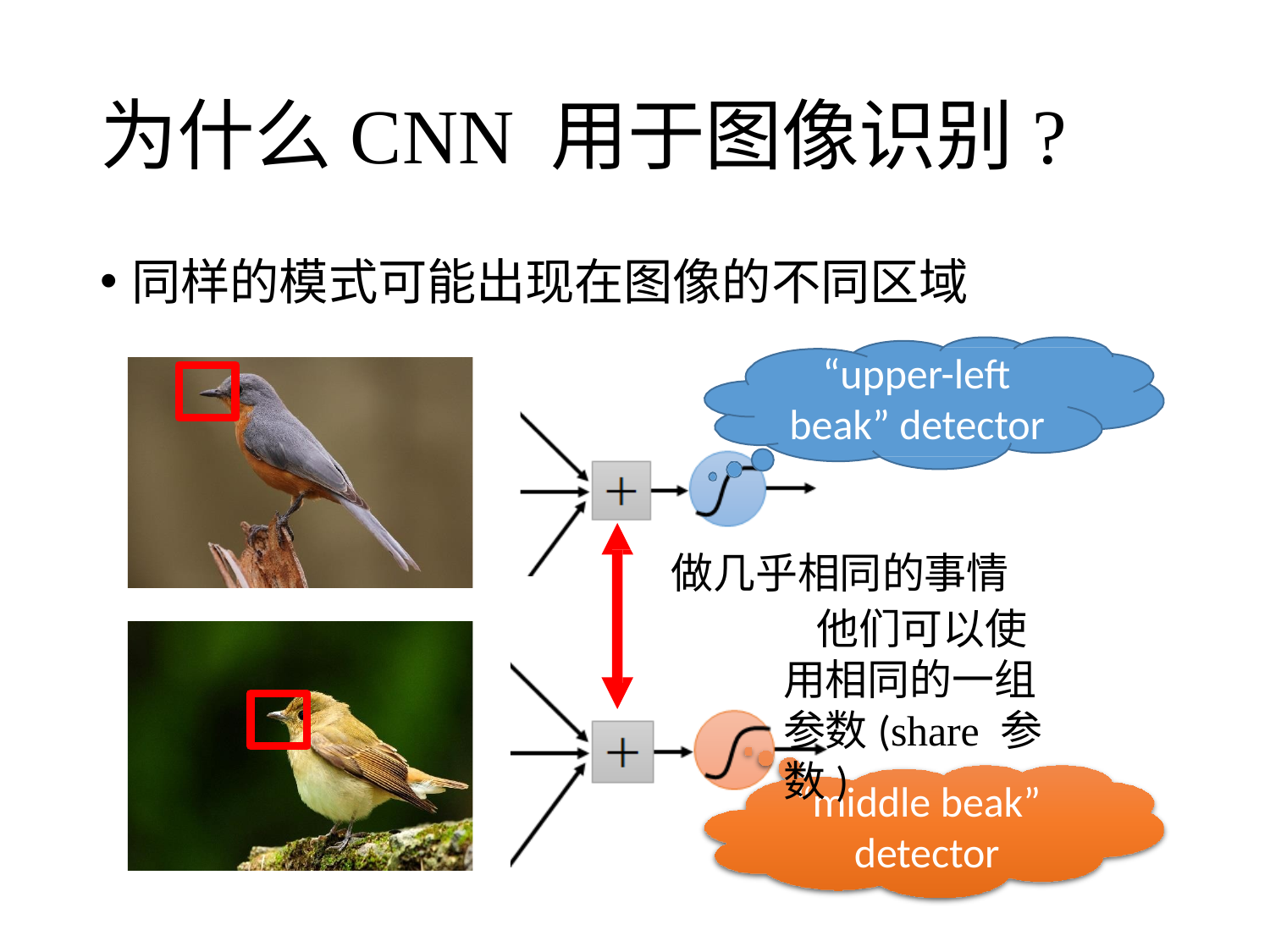

# 为什么CNN 用于图像识别?
同样的模式可能出现在图像的不同区域
“upper-left  beak” detector

做几乎相同的事情
他们可以使用相同的一组参数(share 参数)

“middle beak”  detector